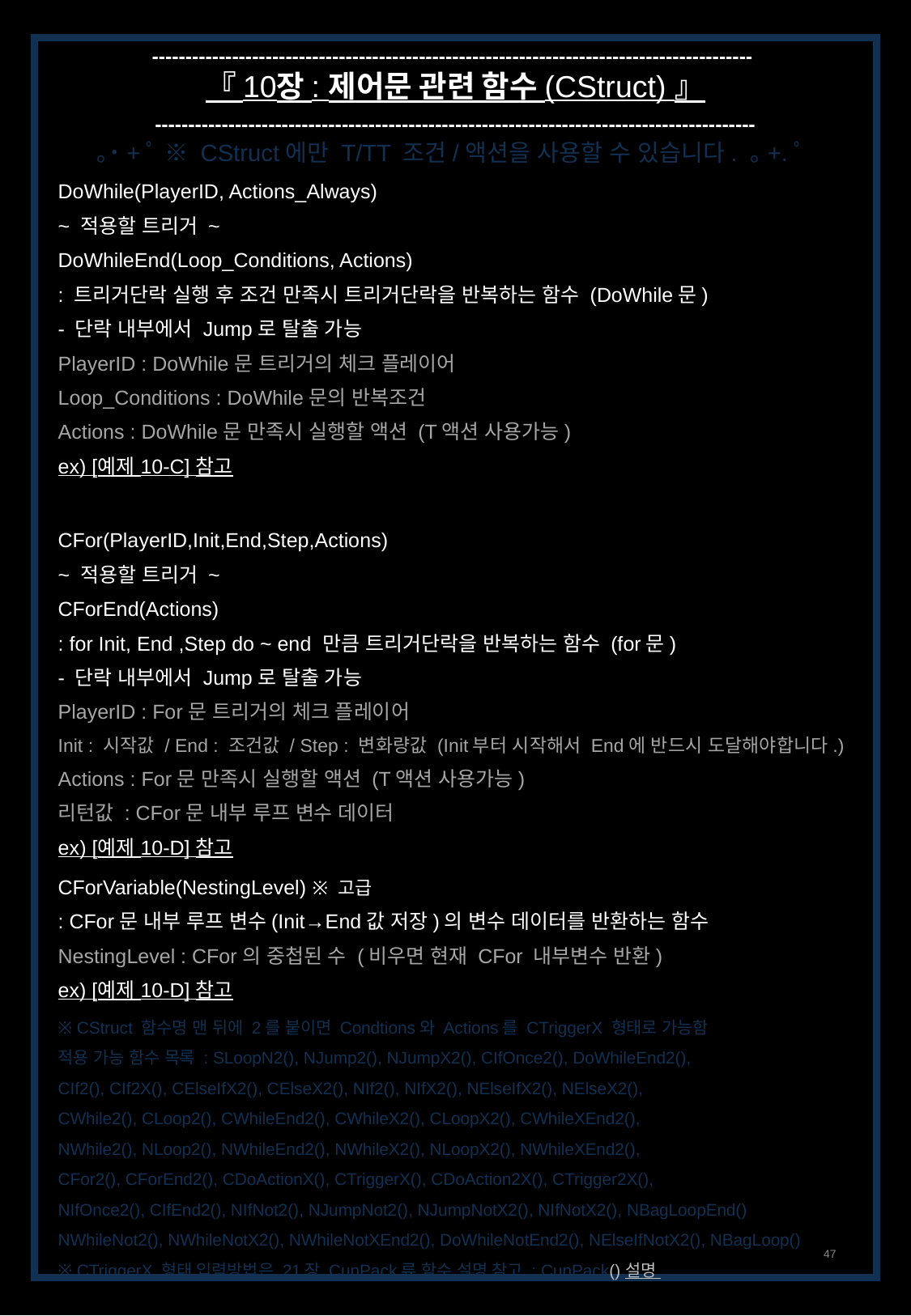

------------------------------------------------------------------------------------------
『 10장 : 제어문 관련 함수 (CStruct) 』
------------------------------------------------------------------------------------------

｡˙+ﾟ ※ CStruct에만 T/TT 조건/액션을 사용할 수 있습니다. ｡+.ﾟ
DoWhile(PlayerID, Actions_Always)
~ 적용할 트리거 ~
DoWhileEnd(Loop_Conditions, Actions)
: 트리거단락 실행 후 조건 만족시 트리거단락을 반복하는 함수 (DoWhile문)
- 단락 내부에서 Jump로 탈출 가능
PlayerID : DoWhile문 트리거의 체크 플레이어
Loop_Conditions : DoWhile문의 반복조건
Actions : DoWhile문 만족시 실행할 액션 (T액션 사용가능)
ex) [예제 10-C] 참고

CFor(PlayerID,Init,End,Step,Actions)
~ 적용할 트리거 ~
CForEnd(Actions)
: for Init, End ,Step do ~ end 만큼 트리거단락을 반복하는 함수 (for문)
- 단락 내부에서 Jump로 탈출 가능
PlayerID : For문 트리거의 체크 플레이어
Init : 시작값 / End : 조건값 / Step : 변화량값 (Init부터 시작해서 End에 반드시 도달해야합니다.)
Actions : For문 만족시 실행할 액션 (T액션 사용가능)
리턴값 : CFor문 내부 루프 변수 데이터
ex) [예제 10-D] 참고
CForVariable(NestingLevel) ※ 고급
: CFor문 내부 루프 변수(Init→End값 저장)의 변수 데이터를 반환하는 함수
NestingLevel : CFor의 중첩된 수 (비우면 현재 CFor 내부변수 반환)
ex) [예제 10-D] 참고
※ CStruct 함수명 맨 뒤에 2를 붙이면 Condtions와 Actions를 CTriggerX 형태로 가능함
적용 가능 함수 목록 : SLoopN2(), NJump2(), NJumpX2(), CIfOnce2(), DoWhileEnd2(),
CIf2(), CIf2X(), CElseIfX2(), CElseX2(), NIf2(), NIfX2(), NElseIfX2(), NElseX2(),
CWhile2(), CLoop2(), CWhileEnd2(), CWhileX2(), CLoopX2(), CWhileXEnd2(),
NWhile2(), NLoop2(), NWhileEnd2(), NWhileX2(), NLoopX2(), NWhileXEnd2(),
CFor2(), CForEnd2(), CDoActionX(), CTriggerX(), CDoAction2X(), CTrigger2X(),
NIfOnce2(), CIfEnd2(), NIfNot2(), NJumpNot2(), NJumpNotX2(), NIfNotX2(), NBagLoopEnd()
NWhileNot2(), NWhileNotX2(), NWhileNotXEnd2(), DoWhileNotEnd2(), NElseIfNotX2(), NBagLoop()
※ CTriggerX 형태 입력방법은 21장 CunPack류 함수 설명 참고 : CunPack() 설명
47